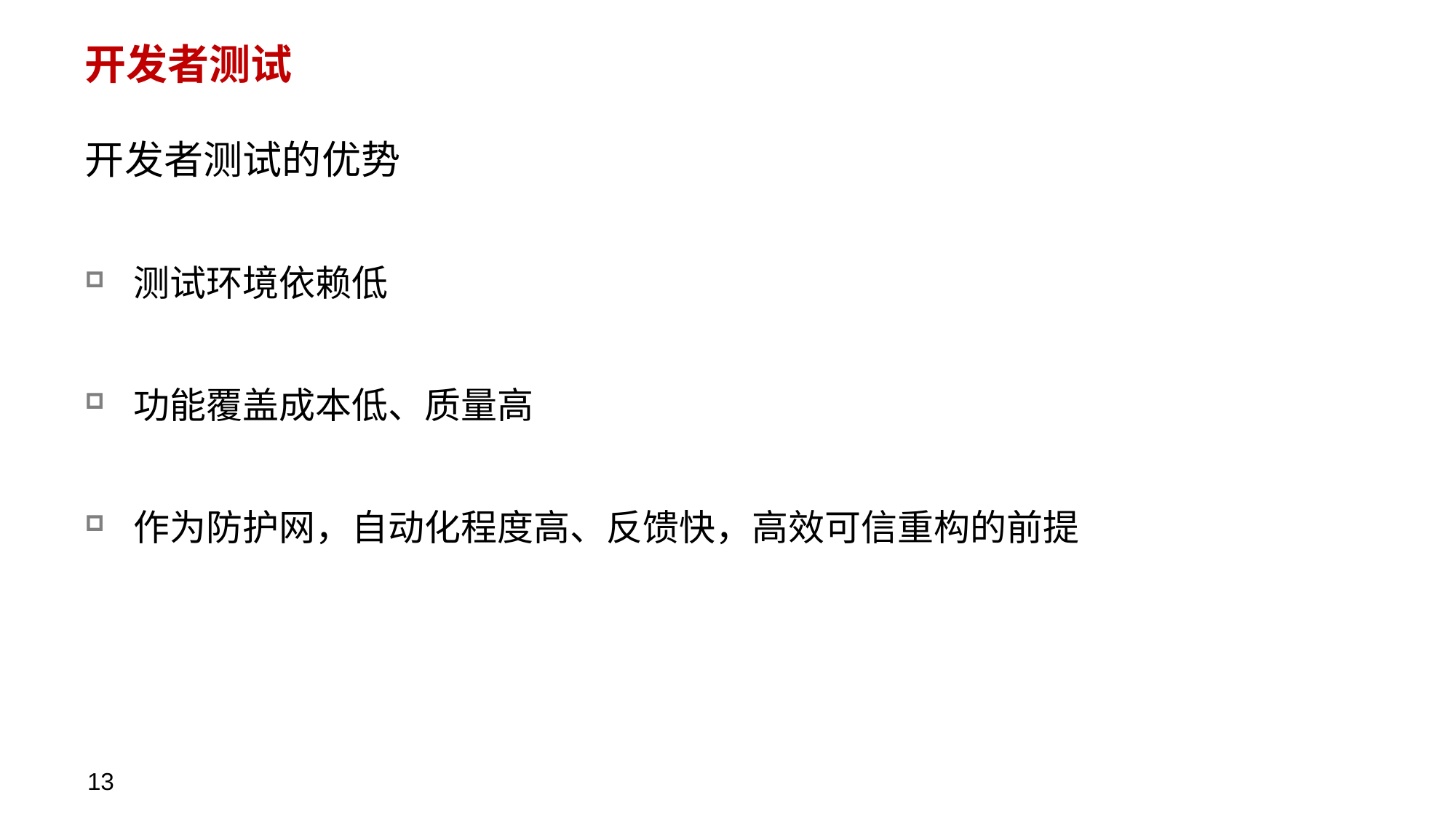

# 开发者测试
开发者测试的优势

测试环境依赖低

功能覆盖成本低、质量高

作为防护网，自动化程度高、反馈快，高效可信重构的前提
13